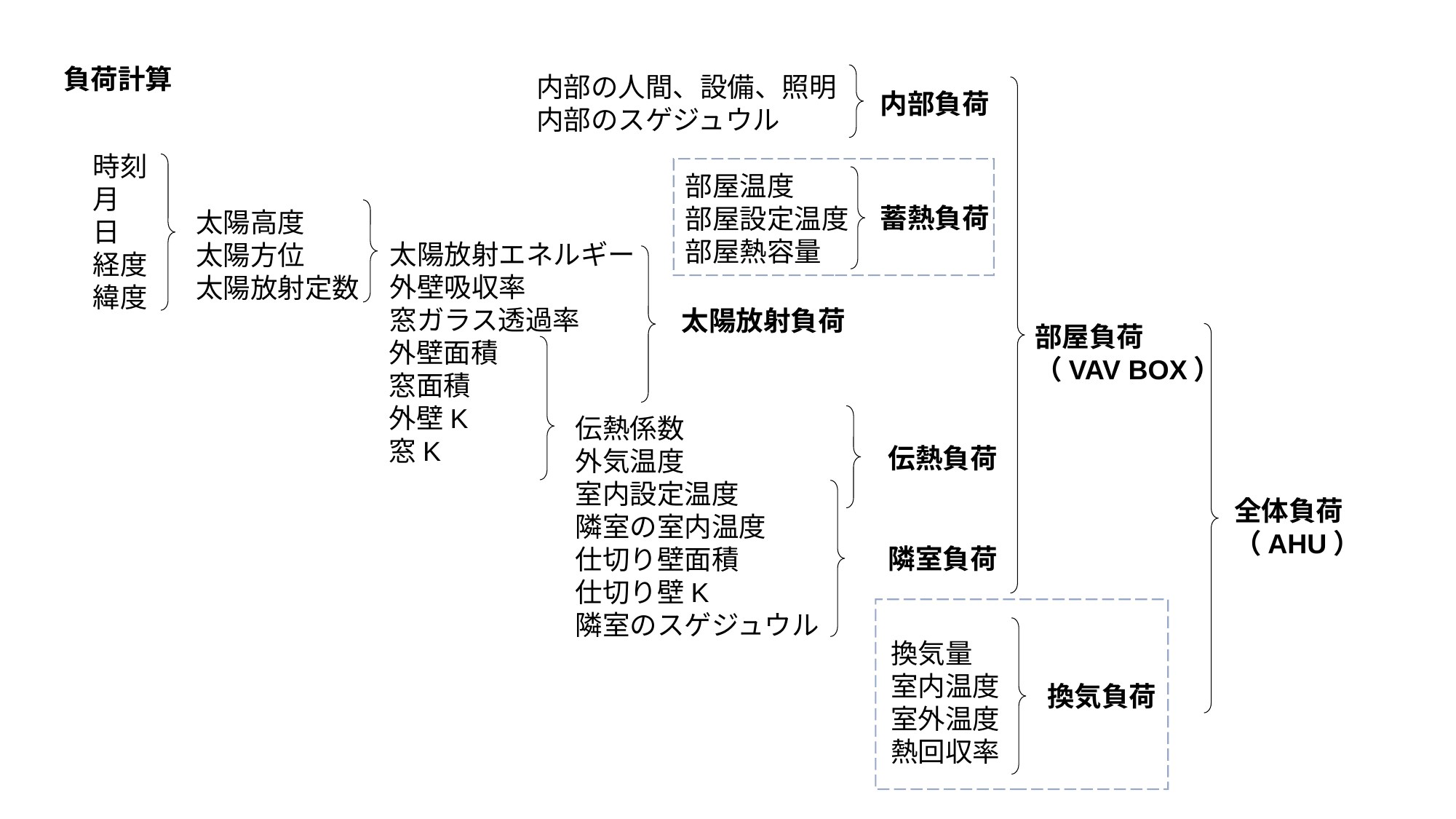

負荷計算
内部の人間、設備、照明
内部のスゲジュウル

内部負荷
時刻
月
日
経度
緯度

部屋温度
部屋設定温度
部屋熱容量

蓄熱負荷
太陽高度
太陽方位
太陽放射定数

太陽放射エネルギー
外壁吸収率
窓ガラス透過率

太陽放射負荷
部屋負荷
（VAV BOX）

外壁面積
窓面積
外壁K
窓K

伝熱係数
外気温度
室内設定温度
隣室の室内温度
仕切り壁面積
仕切り壁K
隣室のスゲジュウル

伝熱負荷

全体負荷
（AHU）
隣室負荷

換気量
室内温度
室外温度
熱回収率
換気負荷